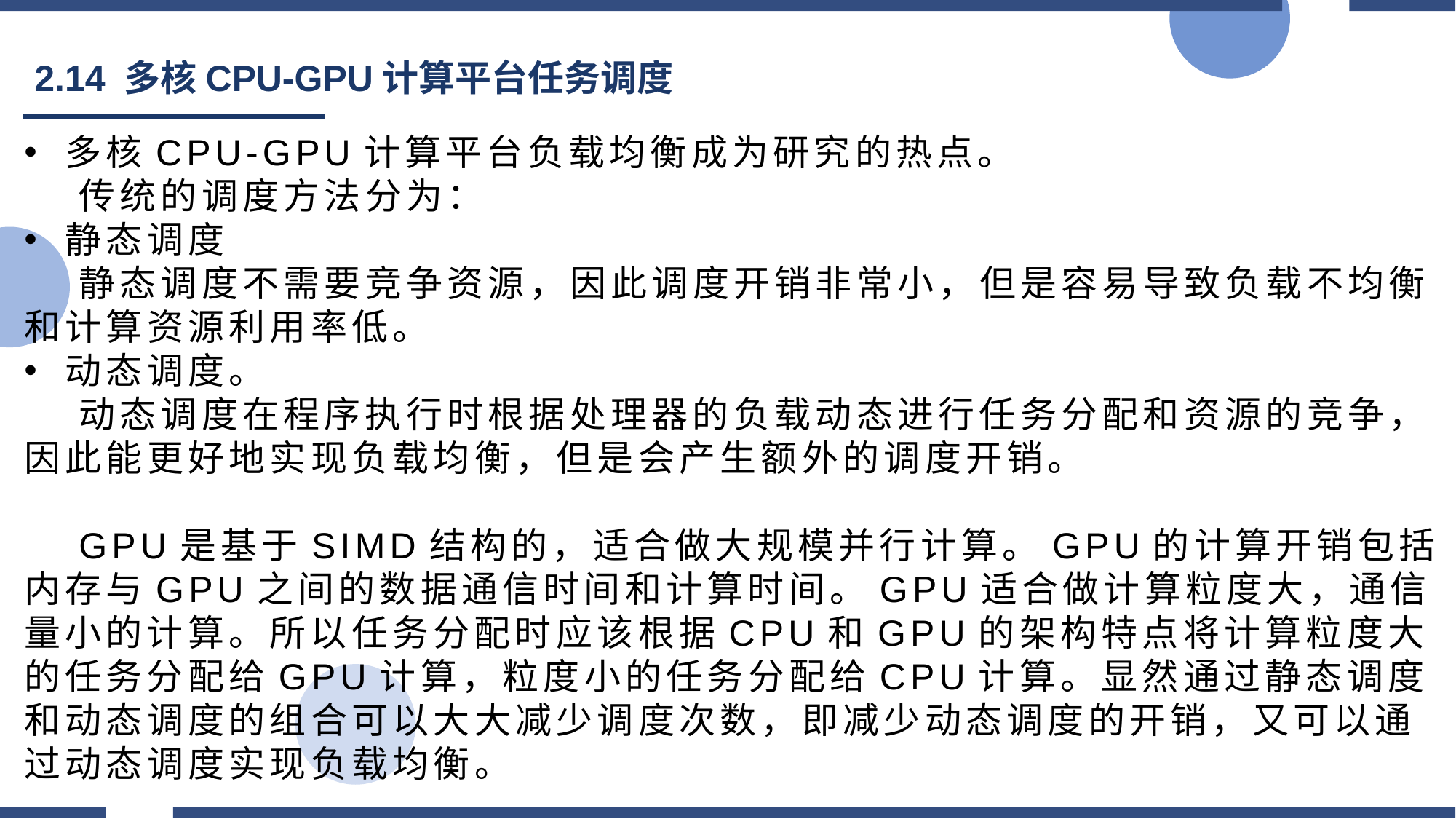

# 2.14 多核CPU-GPU计算平台任务调度
多核CPU-GPU计算平台负载均衡成为研究的热点。
传统的调度方法分为：
静态调度
静态调度不需要竞争资源，因此调度开销非常小，但是容易导致负载不均衡和计算资源利用率低。
动态调度。
动态调度在程序执行时根据处理器的负载动态进行任务分配和资源的竞争，因此能更好地实现负载均衡，但是会产生额外的调度开销。

GPU是基于SIMD结构的，适合做大规模并行计算。GPU的计算开销包括内存与GPU之间的数据通信时间和计算时间。GPU适合做计算粒度大，通信量小的计算。所以任务分配时应该根据CPU和GPU的架构特点将计算粒度大的任务分配给GPU计算，粒度小的任务分配给CPU计算。显然通过静态调度和动态调度的组合可以大大减少调度次数，即减少动态调度的开销，又可以通过动态调度实现负载均衡。